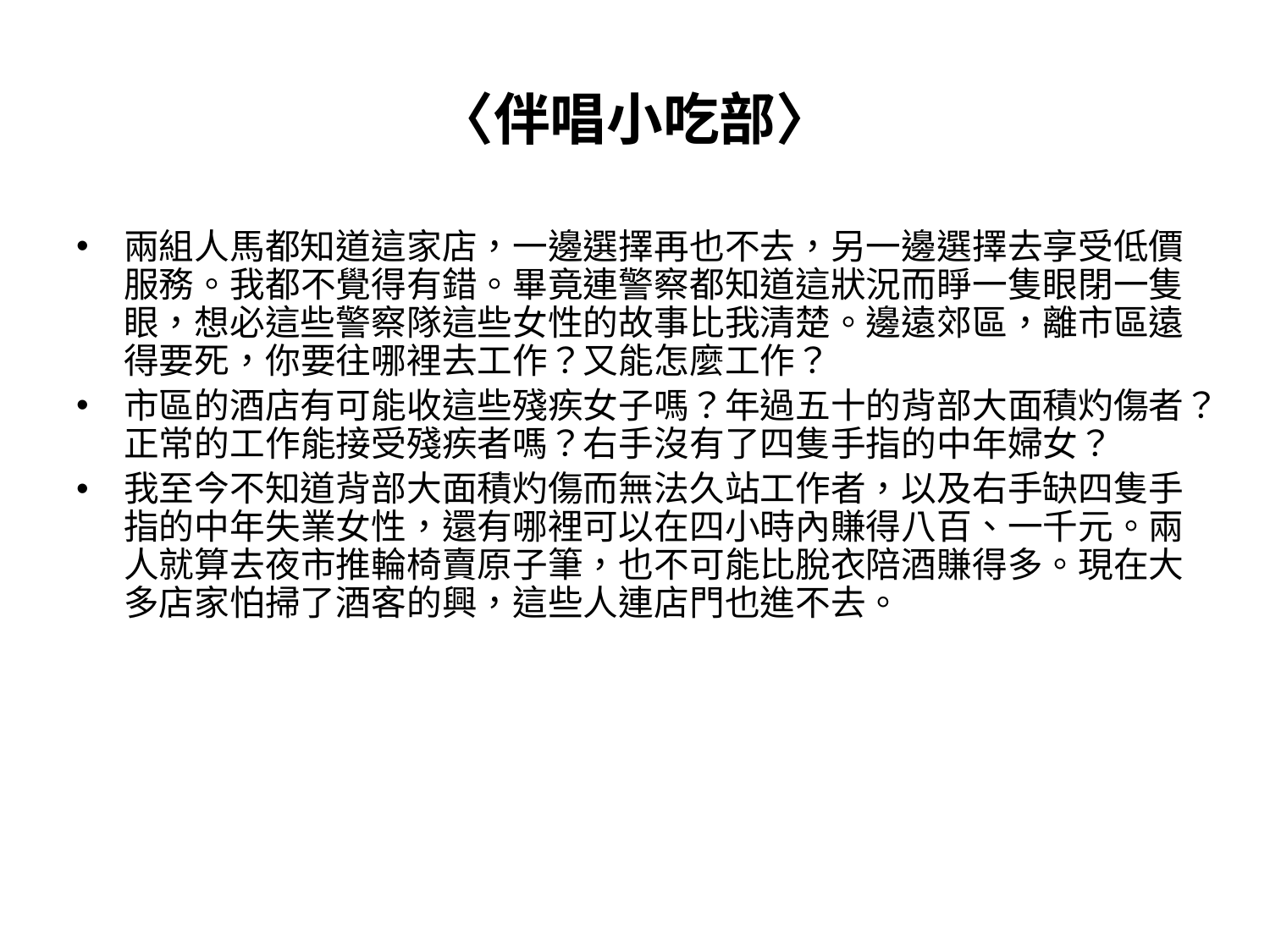

# 〈伴唱小吃部〉
兩組人馬都知道這家店，一邊選擇再也不去，另一邊選擇去享受低價服務。我都不覺得有錯。畢竟連警察都知道這狀況而睜一隻眼閉一隻眼，想必這些警察隊這些女性的故事比我清楚。邊遠郊區，離市區遠得要死，你要往哪裡去工作？又能怎麼工作？
市區的酒店有可能收這些殘疾女子嗎？年過五十的背部大面積灼傷者？正常的工作能接受殘疾者嗎？右手沒有了四隻手指的中年婦女？
我至今不知道背部大面積灼傷而無法久站工作者，以及右手缺四隻手指的中年失業女性，還有哪裡可以在四小時內賺得八百、一千元。兩人就算去夜市推輪椅賣原子筆，也不可能比脫衣陪酒賺得多。現在大多店家怕掃了酒客的興，這些人連店門也進不去。